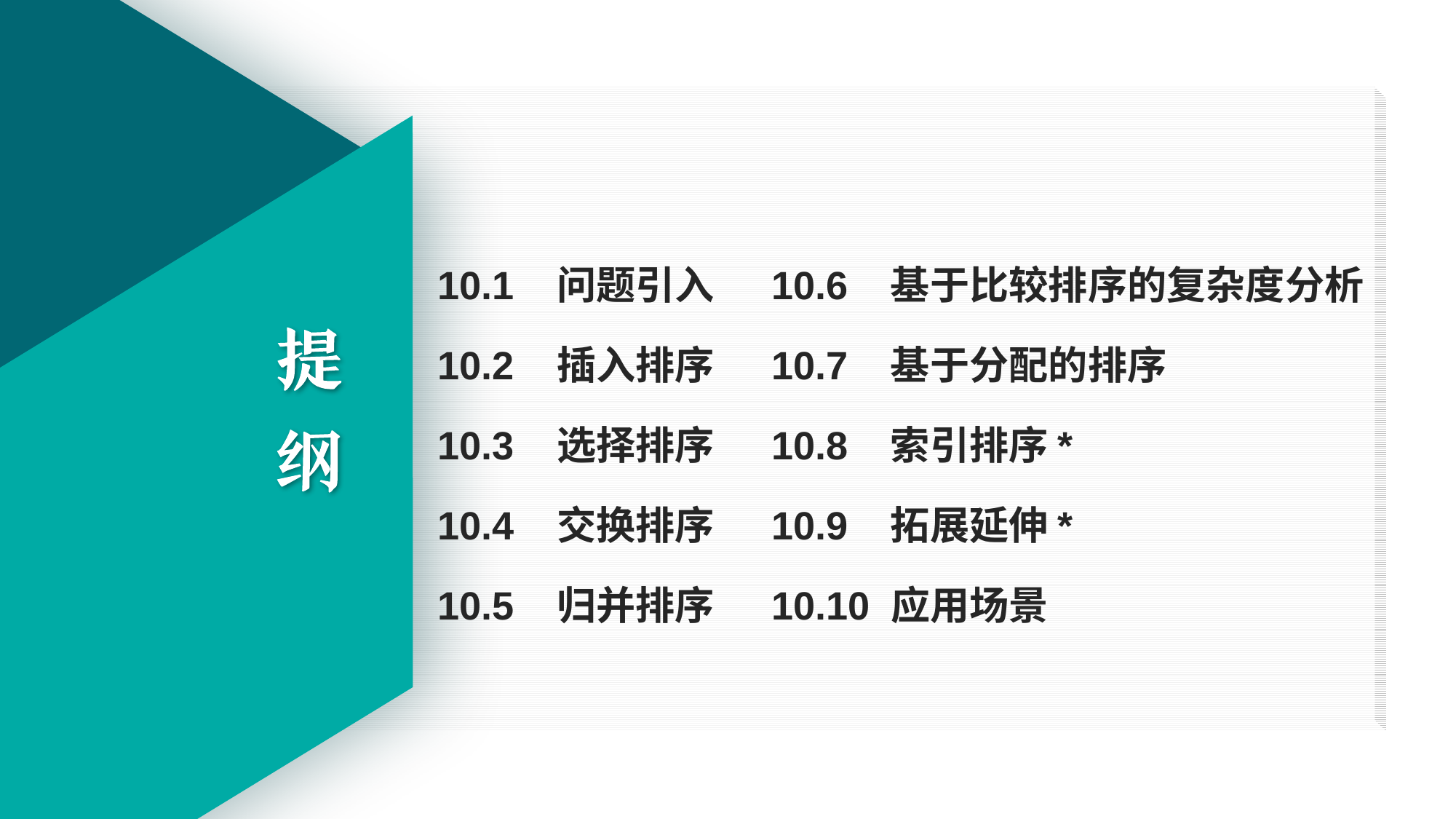

10.1   问题引入
10.2   插入排序
10.3   选择排序
10.4   交换排序
10.5   归并排序
10.6   基于比较排序的复杂度分析
10.7   基于分配的排序
10.8   索引排序*
10.9   拓展延伸*
10.10 应用场景